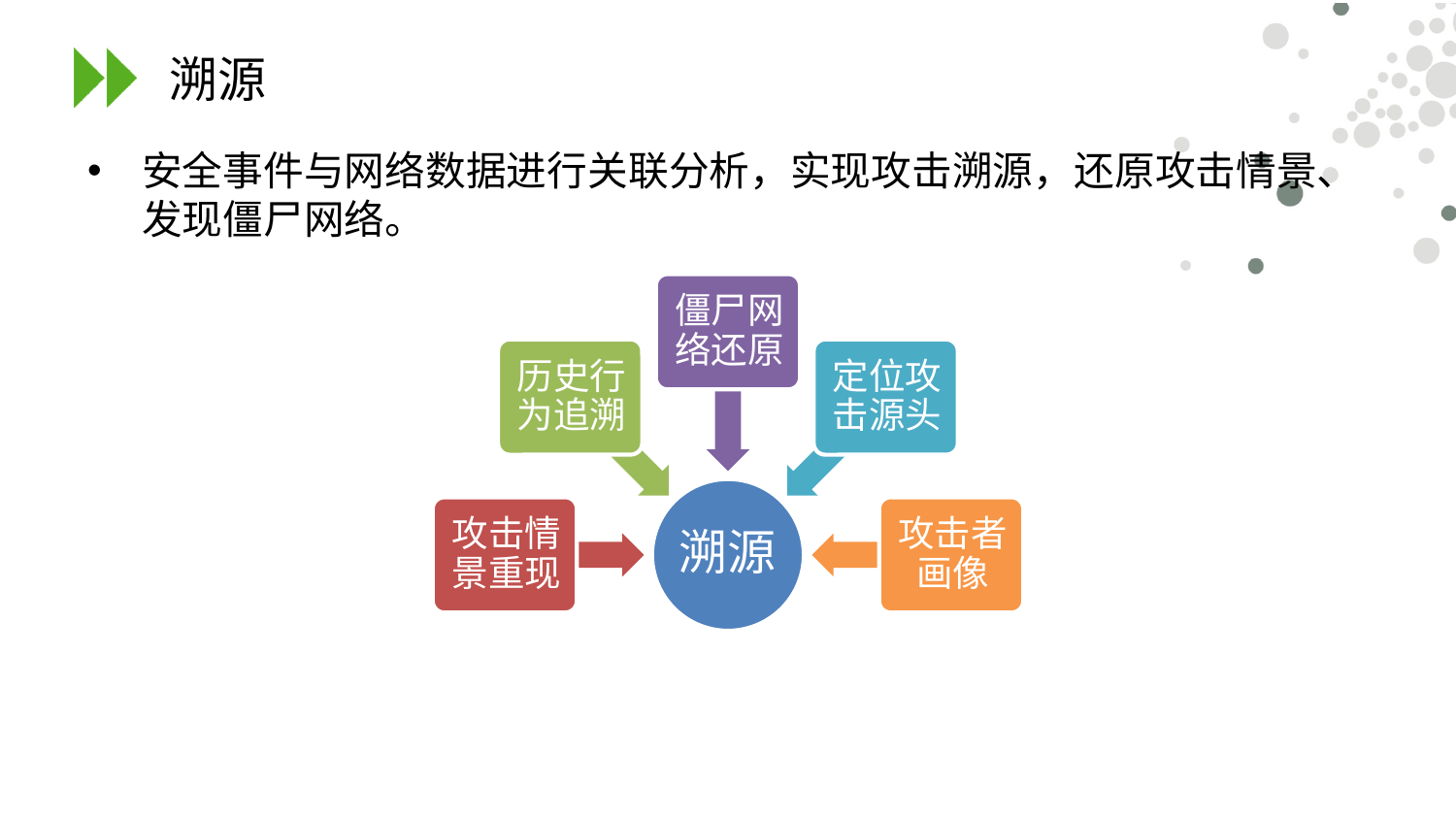

# 溯源
安全事件与网络数据进行关联分析，实现攻击溯源，还原攻击情景、发现僵尸网络。

溯源
攻击情景重现
历史行为追溯
僵尸网络还原
定位攻击源头
攻击者画像